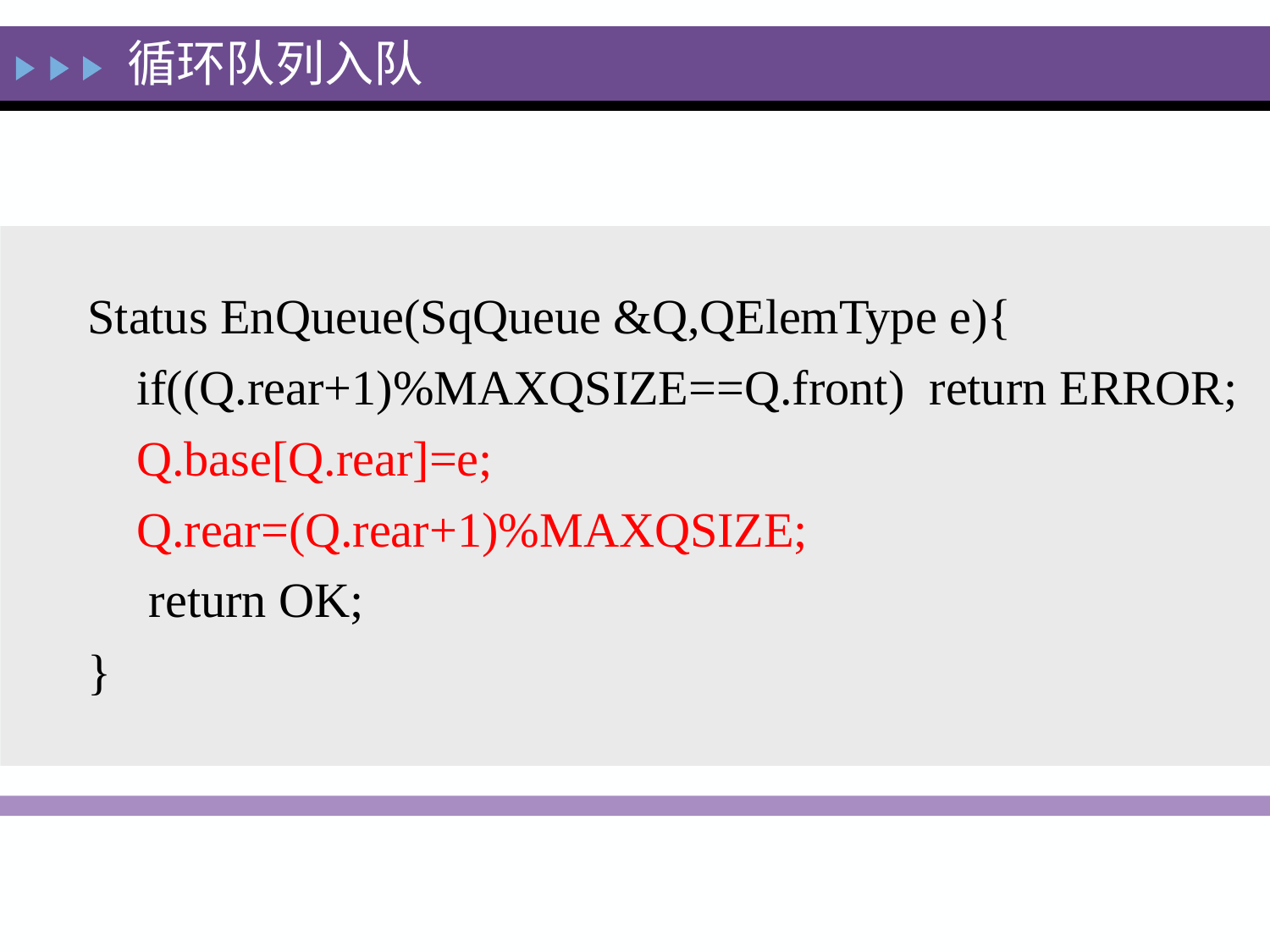

循环队列入队

Status EnQueue(SqQueue &Q,QElemType e){
    if((Q.rear+1)%MAXQSIZE==Q.front)  return ERROR;
    Q.base[Q.rear]=e;
    Q.rear=(Q.rear+1)%MAXQSIZE;
     return OK;
}